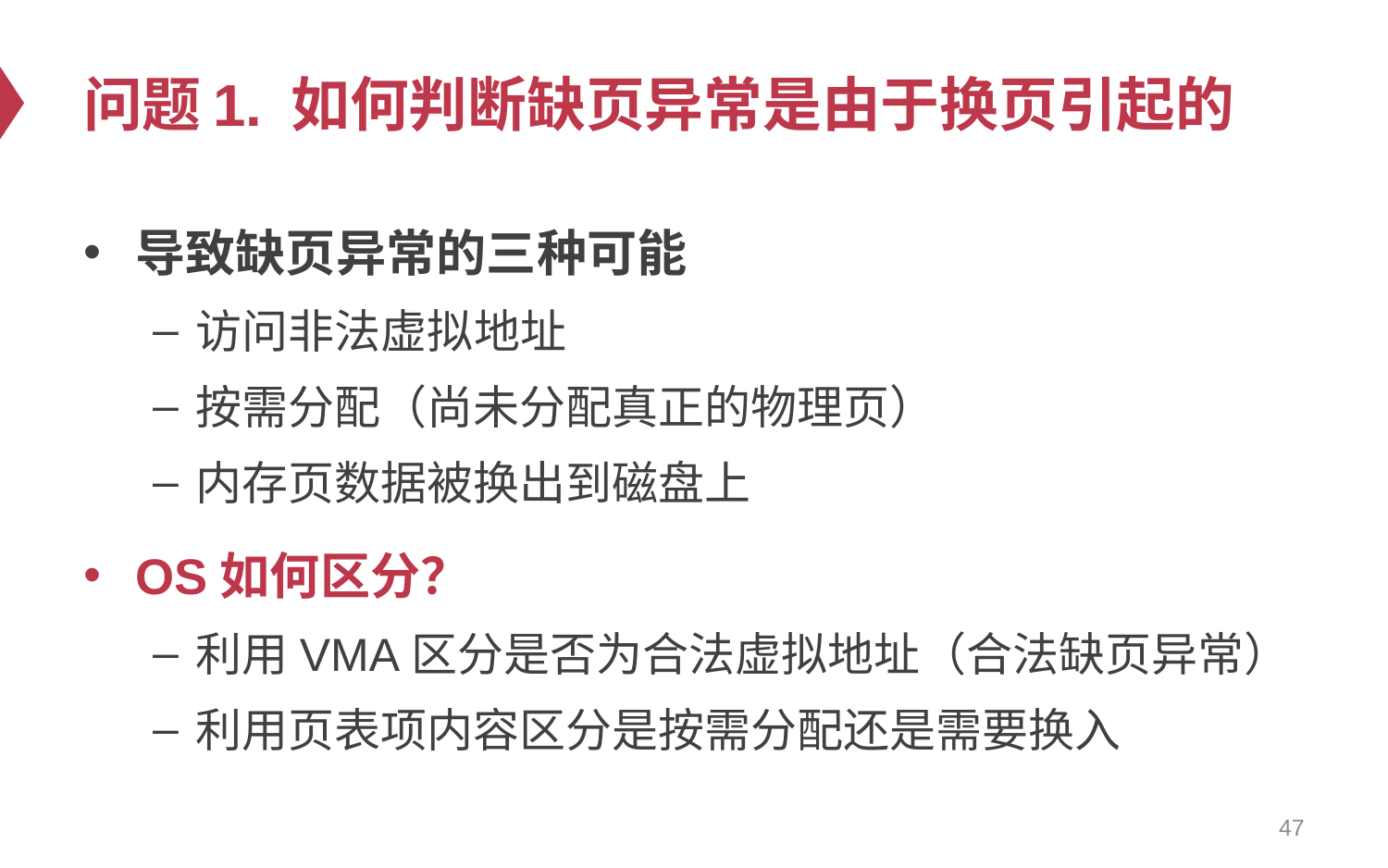

# 问题1. 如何判断缺页异常是由于换页引起的
导致缺页异常的三种可能
访问非法虚拟地址
按需分配（尚未分配真正的物理页）
内存页数据被换出到磁盘上
OS如何区分？
利用VMA区分是否为合法虚拟地址（合法缺页异常）
利用页表项内容区分是按需分配还是需要换入

47